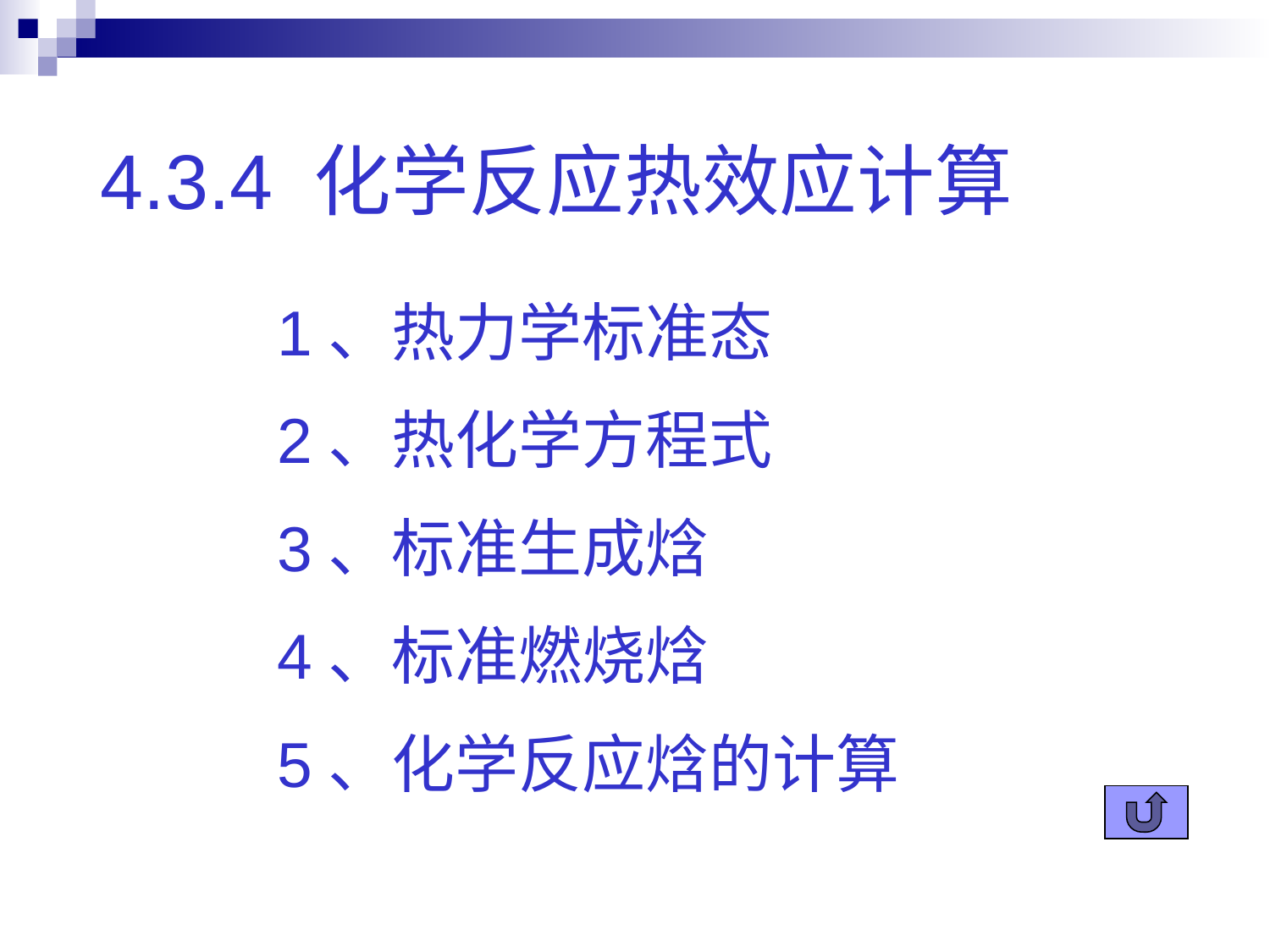

4.3.4 化学反应热效应计算
1、热力学标准态
2、热化学方程式
3、标准生成焓
4、标准燃烧焓
5、化学反应焓的计算